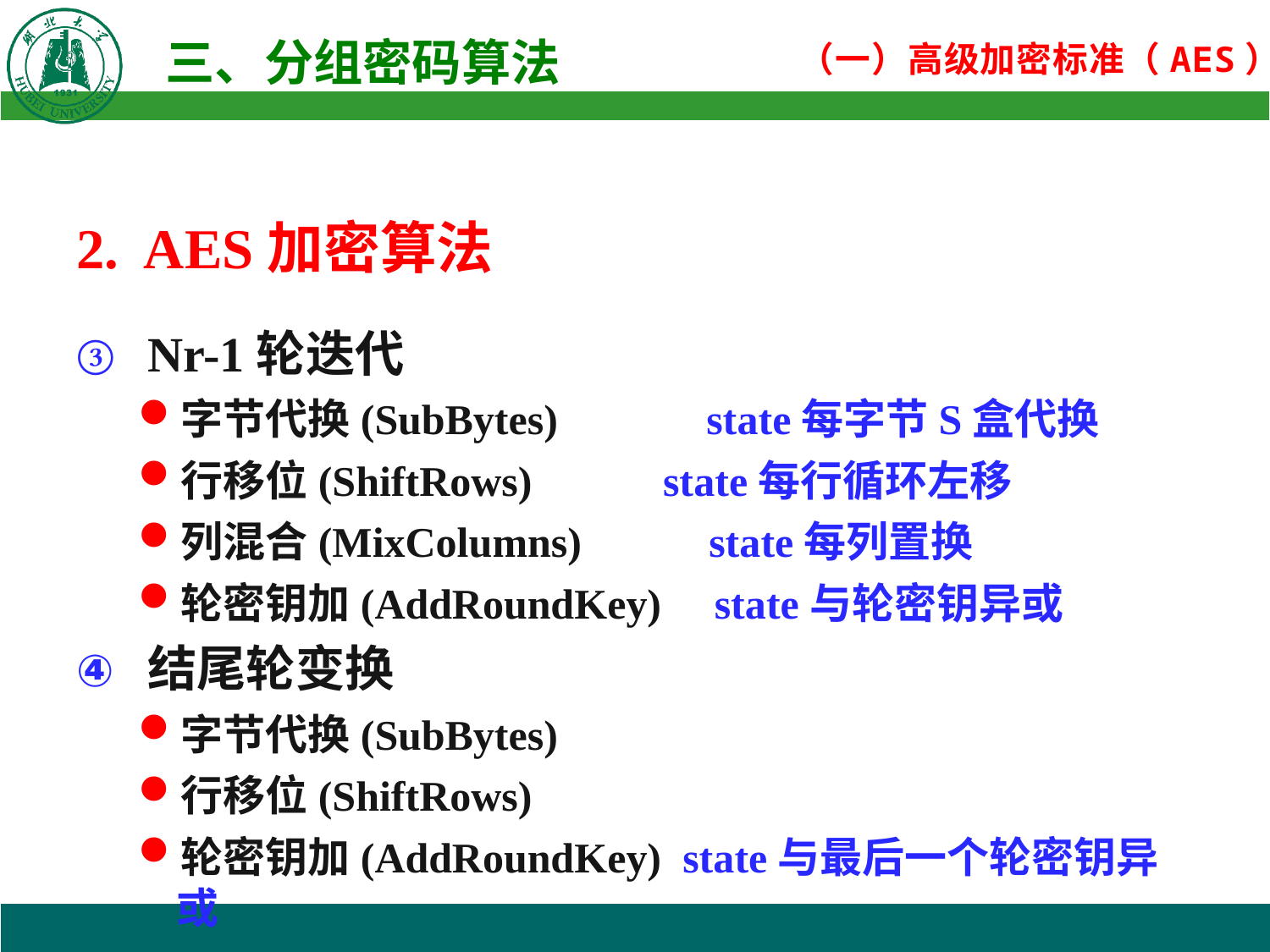

2.  AES加密算法
Nr-1轮迭代
字节代换(SubBytes)              state每字节S盒代换
行移位(ShiftRows)	          state每行循环左移
列混合(MixColumns)            state每列置换
轮密钥加(AddRoundKey)     state与轮密钥异或
结尾轮变换
字节代换(SubBytes)
行移位(ShiftRows)
轮密钥加(AddRoundKey)  state与最后一个轮密钥异或